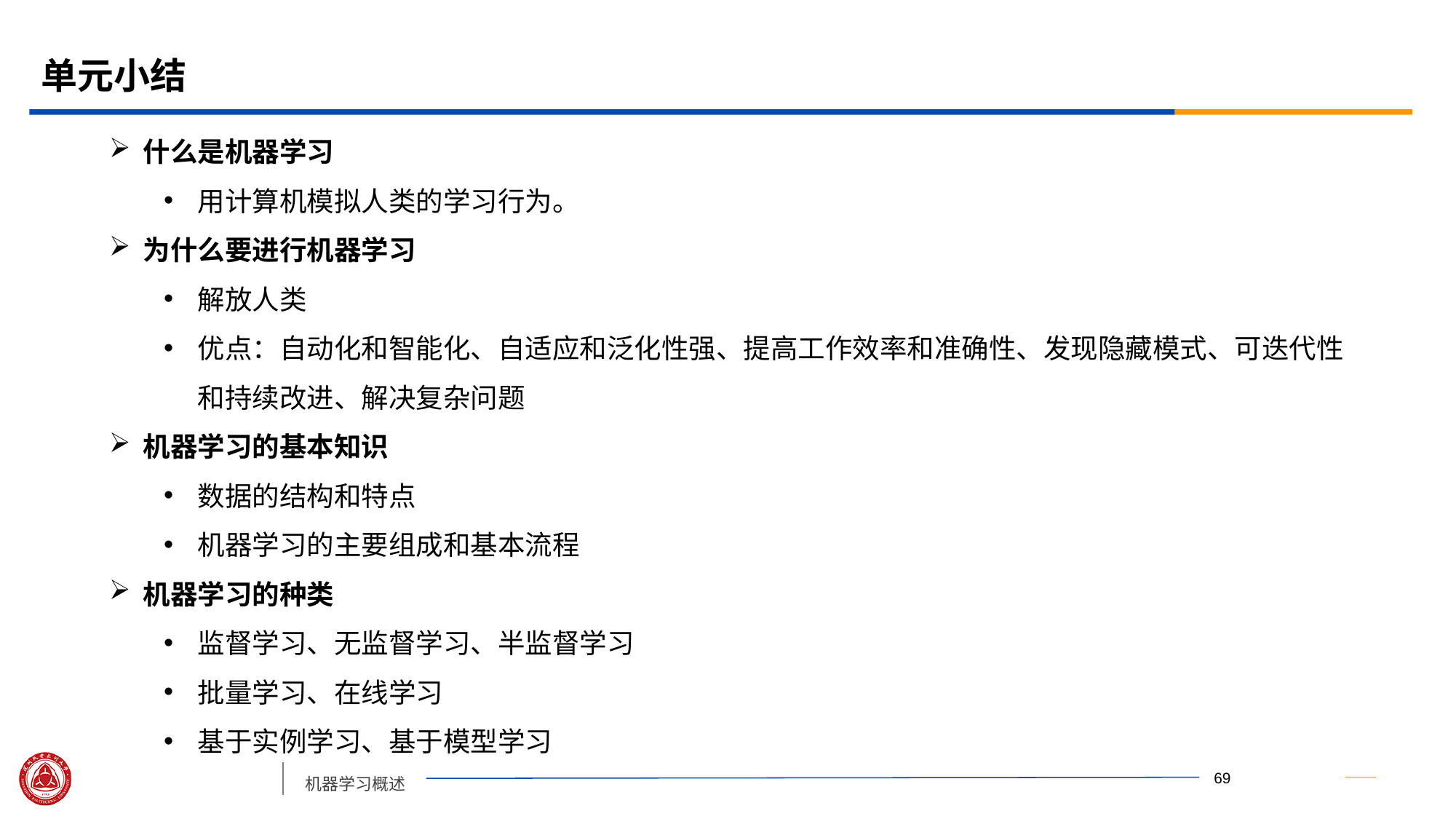

# 单元小结
什么是机器学习
用计算机模拟人类的学习行为。
为什么要进行机器学习
解放人类
优点：自动化和智能化、自适应和泛化性强、提高工作效率和准确性、发现隐藏模式、可迭代性和持续改进、解决复杂问题
机器学习的基本知识
数据的结构和特点
机器学习的主要组成和基本流程
机器学习的种类
监督学习、无监督学习、半监督学习
批量学习、在线学习
基于实例学习、基于模型学习